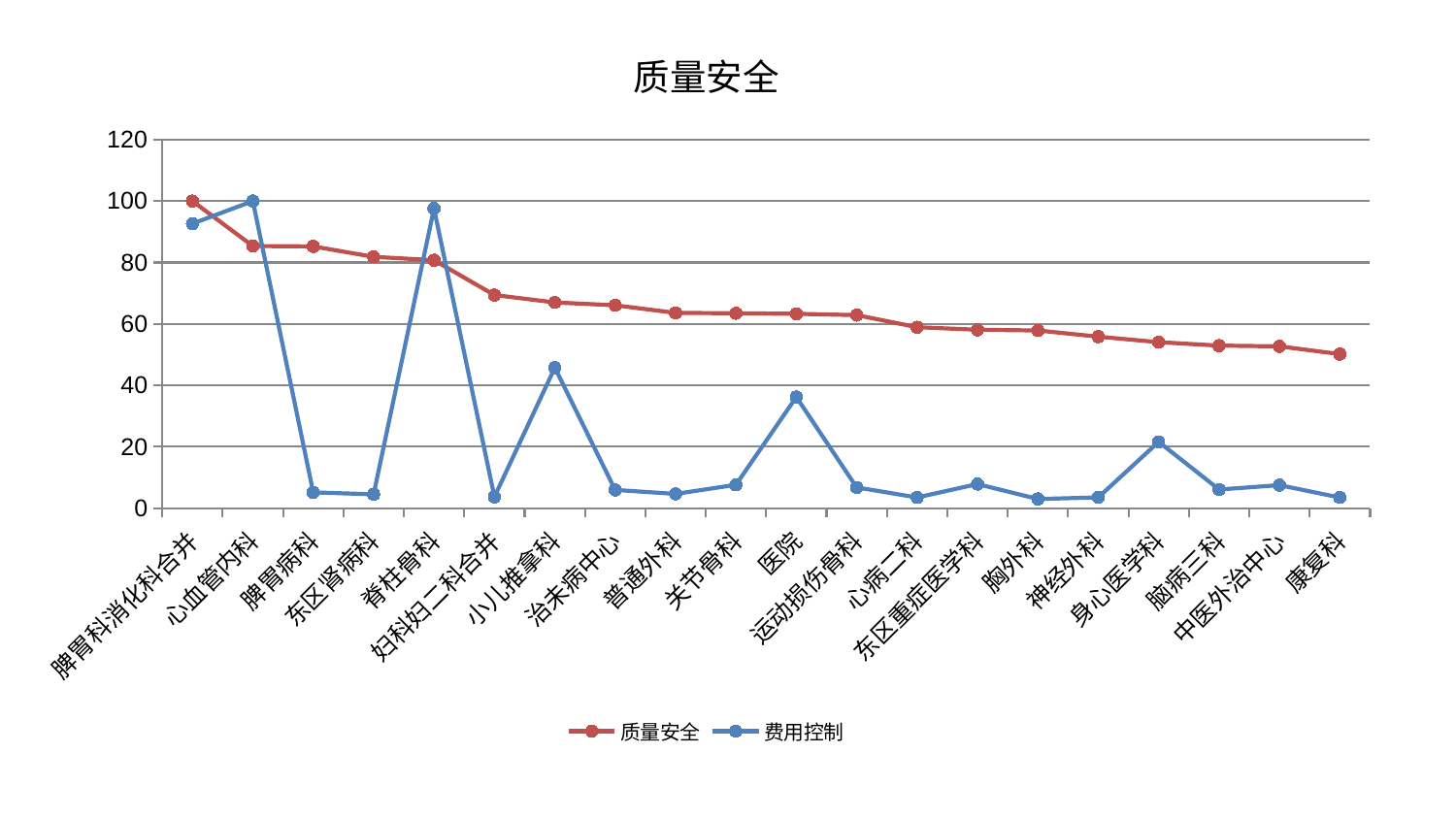

### Chart: 质量安全

| Category | 质量安全 | 费用控制 |
|---|---|---|
| 脾胃科消化科合并 | 100.00000000000001 | 92.65609167197935 |
| 心血管内科 | 85.3836115186383 | 100.0 |
| 脾胃病科 | 85.25173819728792 | 5.18084815132336 |
| 东区肾病科 | 81.84457571977202 | 4.543480250320145 |
| 脊柱骨科 | 80.76516959676731 | 97.58945576912986 |
| 妇科妇二科合并 | 69.43500524573524 | 3.7030908024400446 |
| 小儿推拿科 | 67.00543141423947 | 45.77909678467999 |
| 治未病中心 | 66.09290024718126 | 5.972741184305815 |
| 普通外科 | 63.61495889520884 | 4.674164744429747 |
| 关节骨科 | 63.49988996850636 | 7.629474944784044 |
| 医院 | 63.31292349723919 | 36.20539077502373 |
| 运动损伤骨科 | 62.89075418915534 | 6.805386125063272 |
| 心病二科 | 58.93872473961447 | 3.5170083969743327 |
| 东区重症医学科 | 58.1178224431748 | 7.881467694579752 |
| 胸外科 | 57.88740435489755 | 3.0204387068025773 |
| 神经外科 | 55.872645390230176 | 3.5251960529166197 |
| 身心医学科 | 54.08736005542333 | 21.632134868016237 |
| 脑病三科 | 52.95657403361119 | 6.110153902495318 |
| 中医外治中心 | 52.71042686892201 | 7.522275495889634 |
| 康复科 | 50.19280071862835 | 3.500740220115961 |
208